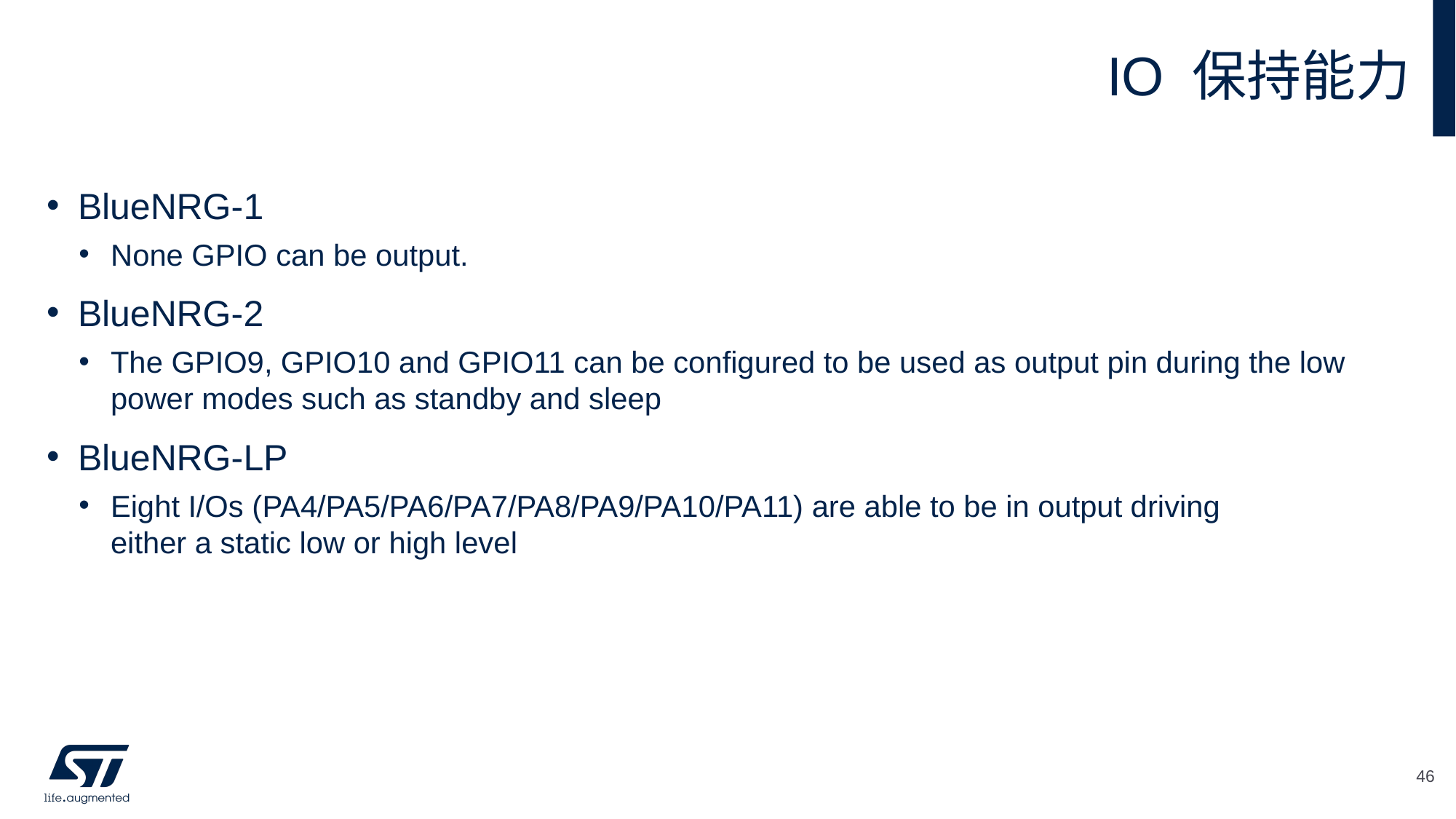

# IO 保持能力
BlueNRG-1
None GPIO can be output.
BlueNRG-2
The GPIO9, GPIO10 and GPIO11 can be configured to be used as output pin during the low power modes such as standby and sleep
BlueNRG-LP
Eight I/Os (PA4/PA5/PA6/PA7/PA8/PA9/PA10/PA11) are able to be in output driving
either a static low or high level

46